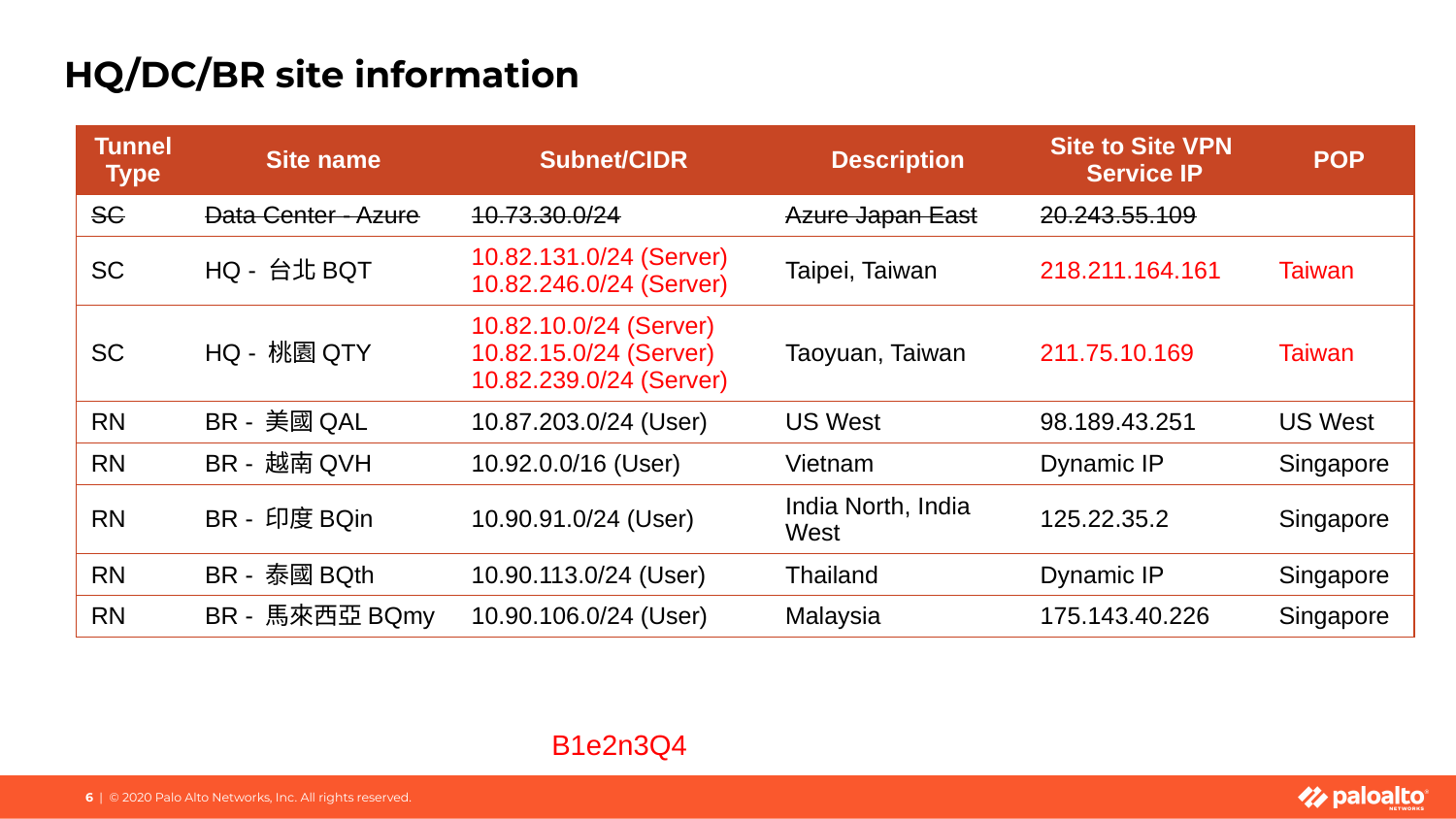

# HQ/DC/BR site information
| Tunnel Type | Site name | Subnet/CIDR | Description | Site to Site VPN Service IP | POP |
| --- | --- | --- | --- | --- | --- |
| SC | Data Center - Azure | 10.73.30.0/24 | Azure Japan East | 20.243.55.109 |  |
| SC | HQ - 台北BQT | 10.82.131.0/24 (Server) 10.82.246.0/24 (Server) | Taipei, Taiwan | 218.211.164.161 | Taiwan |
| SC | HQ - 桃園QTY | 10.82.10.0/24 (Server) 10.82.15.0/24 (Server) 10.82.239.0/24 (Server) | Taoyuan, Taiwan | 211.75.10.169 | Taiwan |
| RN | BR - 美國QAL | 10.87.203.0/24 (User) | US West | 98.189.43.251 | US West |
| RN | BR - 越南QVH | 10.92.0.0/16 (User) | Vietnam | Dynamic IP | Singapore |
| RN | BR - 印度BQin | 10.90.91.0/24 (User) | India North, India West | 125.22.35.2 | Singapore |
| RN | BR - 泰國BQth | 10.90.113.0/24 (User) | Thailand | Dynamic IP | Singapore |
| RN | BR - 馬來西亞BQmy | 10.90.106.0/24 (User) | Malaysia | 175.143.40.226 | Singapore |
B1e2n3Q4

6  |  © 2020 Palo Alto Networks, Inc. All rights reserved.